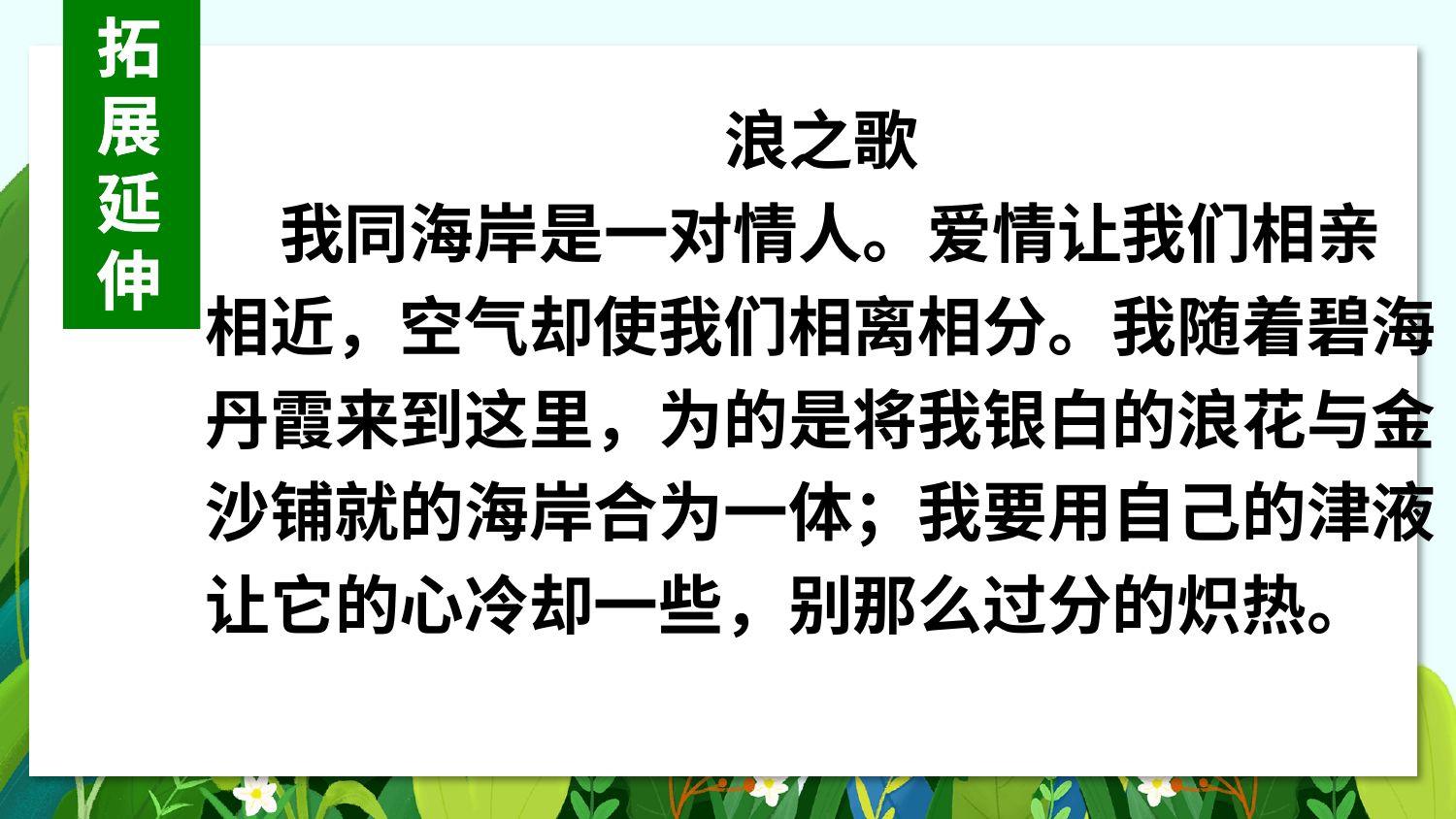

拓
展
延
伸
浪之歌
    我同海岸是一对情人。爱情让我们相亲相近，空气却使我们相离相分。我随着碧海丹霞来到这里，为的是将我银白的浪花与金沙铺就的海岸合为一体；我要用自己的津液让它的心冷却一些，别那么过分的炽热。